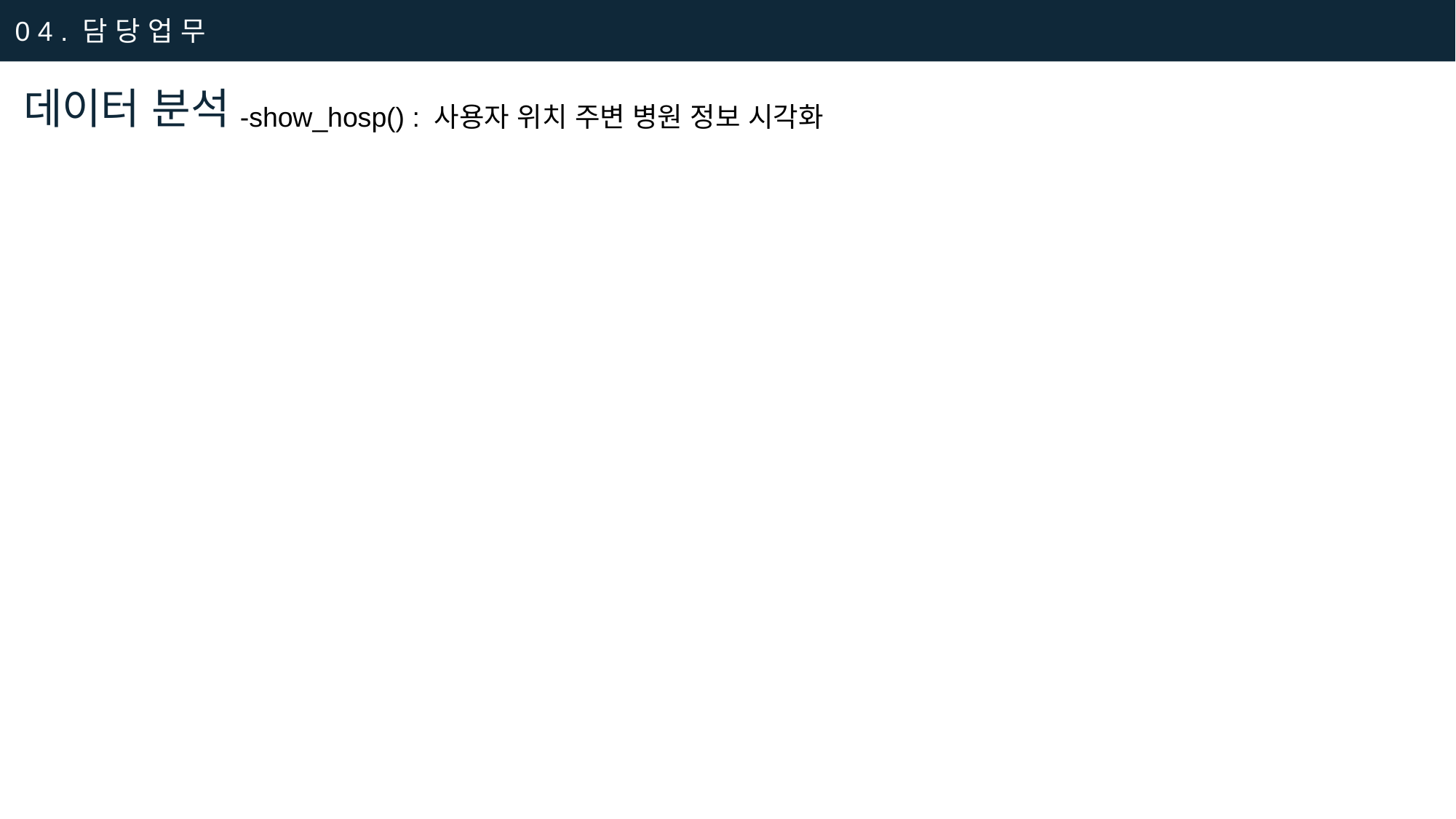

0 4 . 담 당 업 무
데이터 분석
-show_hosp() : 사용자 위치 주변 병원 정보 시각화